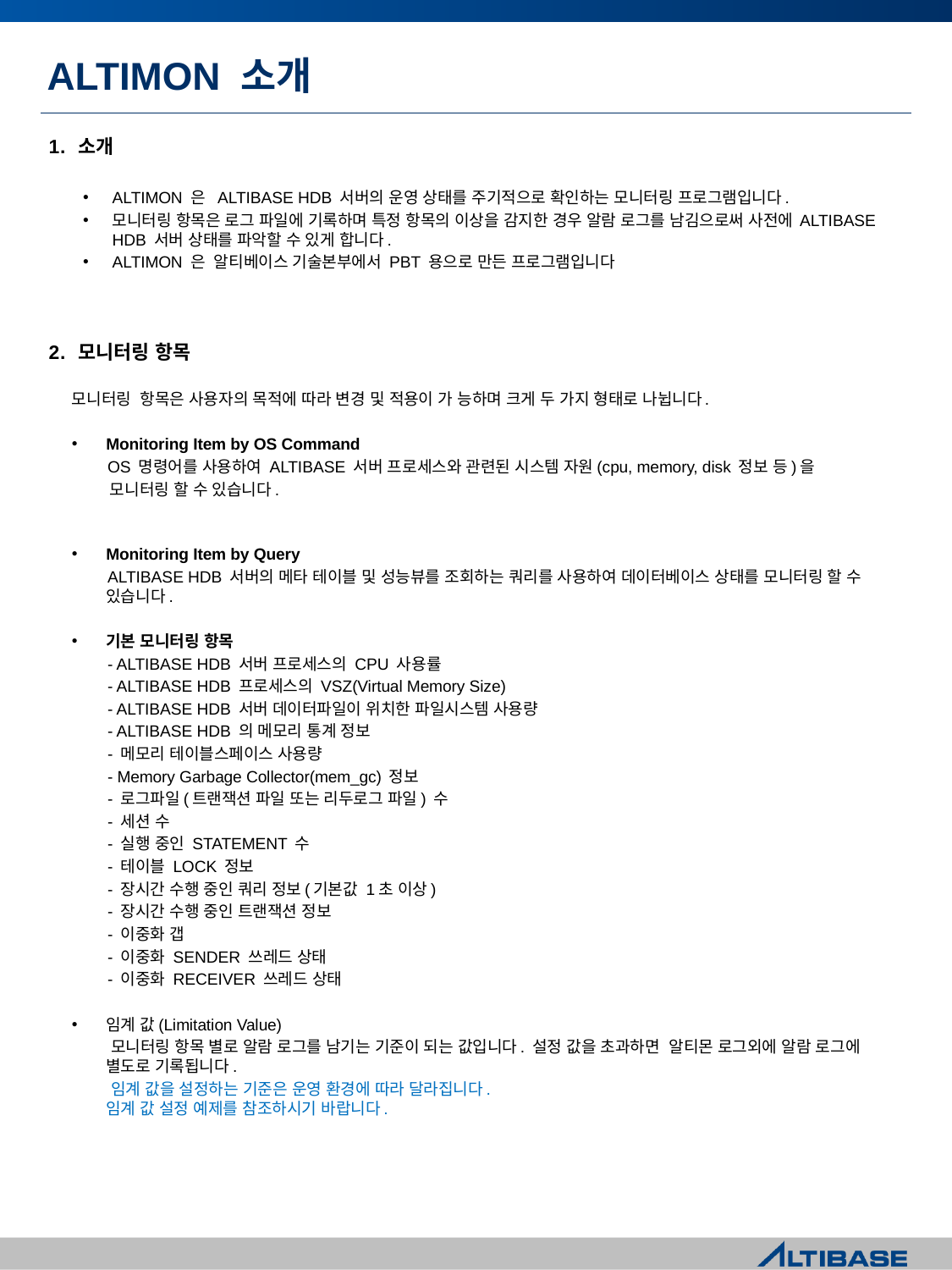

# ALTIMON 소개
소개

ALTIMON 은  ALTIBASE HDB 서버의 운영 상태를 주기적으로 확인하는 모니터링 프로그램입니다.
모니터링 항목은 로그 파일에 기록하며 특정 항목의 이상을 감지한 경우 알람 로그를 남김으로써 사전에 ALTIBASE HDB 서버 상태를 파악할 수 있게 합니다.
ALTIMON 은  알티베이스 기술본부에서 PBT 용으로 만든 프로그램입니다

모니터링 항목

모니터링  항목은 사용자의 목적에 따라 변경 및 적용이 가 능하며 크게 두 가지 형태로 나뉩니다.

Monitoring Item by OS Command
        OS 명령어를 사용하여 ALTIBASE 서버 프로세스와 관련된 시스템 자원(cpu, memory, disk 정보 등)을
             모니터링 할 수 있습니다.

Monitoring Item by Query
        ALTIBASE HDB 서버의 메타 테이블 및 성능뷰를 조회하는 쿼리를 사용하여 데이터베이스 상태를 모니터링 할 수 있습니다.

기본 모니터링 항목
        - ALTIBASE HDB 서버 프로세스의 CPU 사용률
        - ALTIBASE HDB 프로세스의 VSZ(Virtual Memory Size)
        - ALTIBASE HDB 서버 데이터파일이 위치한 파일시스템 사용량
        - ALTIBASE HDB 의 메모리 통계 정보
        - 메모리 테이블스페이스 사용량
        - Memory Garbage Collector(mem_gc) 정보
        - 로그파일(트랜잭션 파일 또는 리두로그 파일) 수
        - 세션 수
        - 실행 중인 STATEMENT 수
        - 테이블 LOCK 정보
        - 장시간 수행 중인 쿼리 정보(기본값 1초 이상)
        - 장시간 수행 중인 트랜잭션 정보
        - 이중화 갭
        - 이중화 SENDER 쓰레드 상태
        - 이중화 RECEIVER 쓰레드 상태

임계 값(Limitation Value)
        모니터링 항목 별로 알람 로그를 남기는 기준이 되는 값입니다. 설정 값을 초과하면  알티몬 로그외에 알람 로그에 별도로 기록됩니다.
        임계 값을 설정하는 기준은 운영 환경에 따라 달라집니다.
임계 값 설정 예제를 참조하시기 바랍니다.